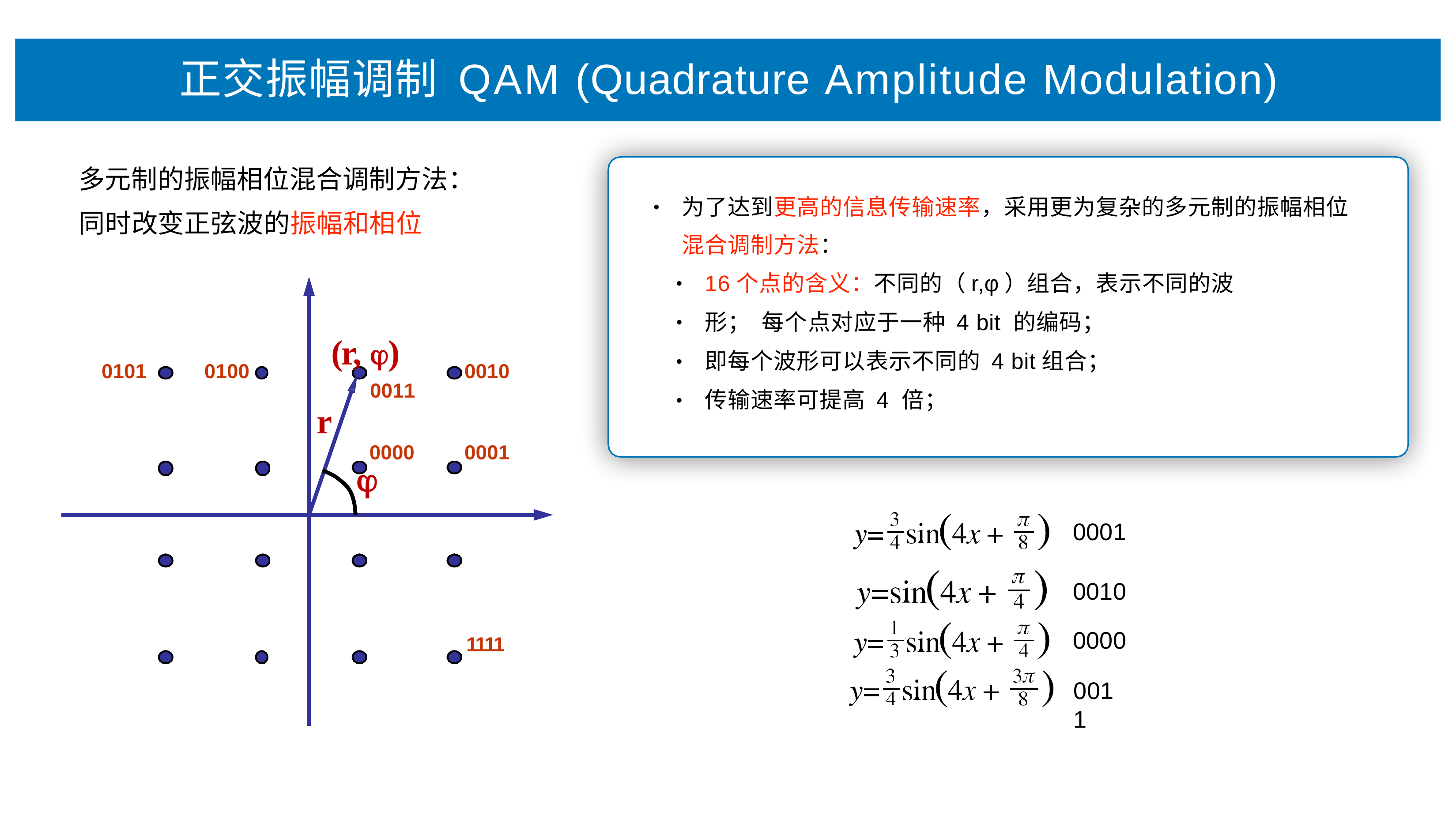

# 正交振幅调制 QAM (Quadrature Amplitude Modulation)

多元制的振幅相位混合调制⽅法： 同时改变正弦波的振幅和相位

为了达到更⾼的信息传输速率，采⽤更为复杂的多元制的振幅相位 混合调制⽅法：
•
16个点的含义：不同的（r,φ）组合，表示不同的波形；  每个点对应于⼀种 4 bit 的编码；
即每个波形可以表示不同的 4 bit组合；
传输速率可提⾼ 4 倍；
•

(r, ϕ)
0011
•
•
0101
0100
0010

•
r
0000
0001
ϕ

0001

0010

0000

1111

0011